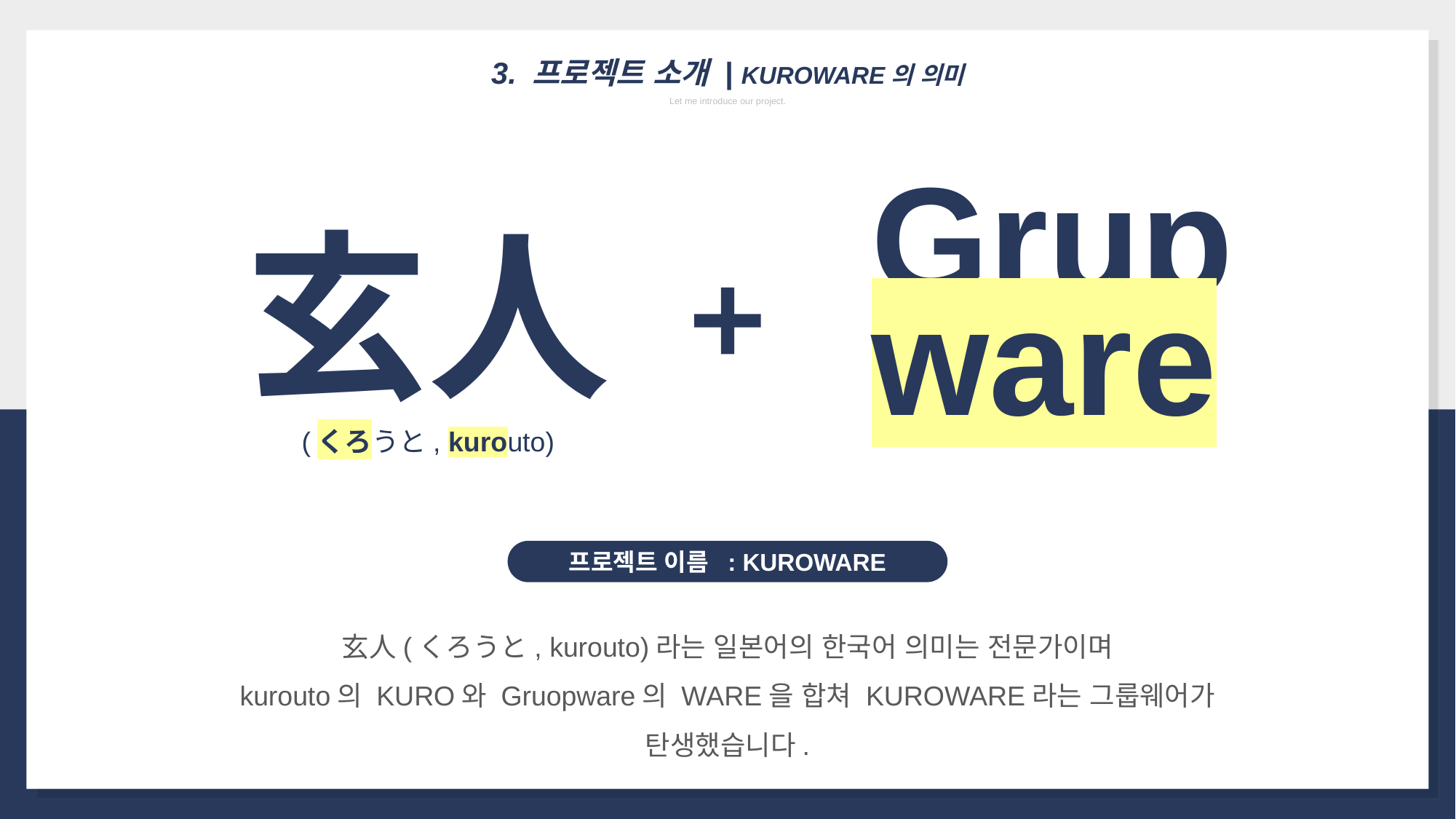

3. 프로젝트 소개 | KUROWARE의 의미
Let me introduce our project.
玄人
(くろうと, kurouto)
Grup
ware

프로젝트 이름  : KUROWARE
玄人(くろうと, kurouto)라는 일본어의 한국어 의미는 전문가이며
kurouto의 KURO와 Gruopware의 WARE을 합쳐 KUROWARE라는 그룹웨어가 탄생했습니다.